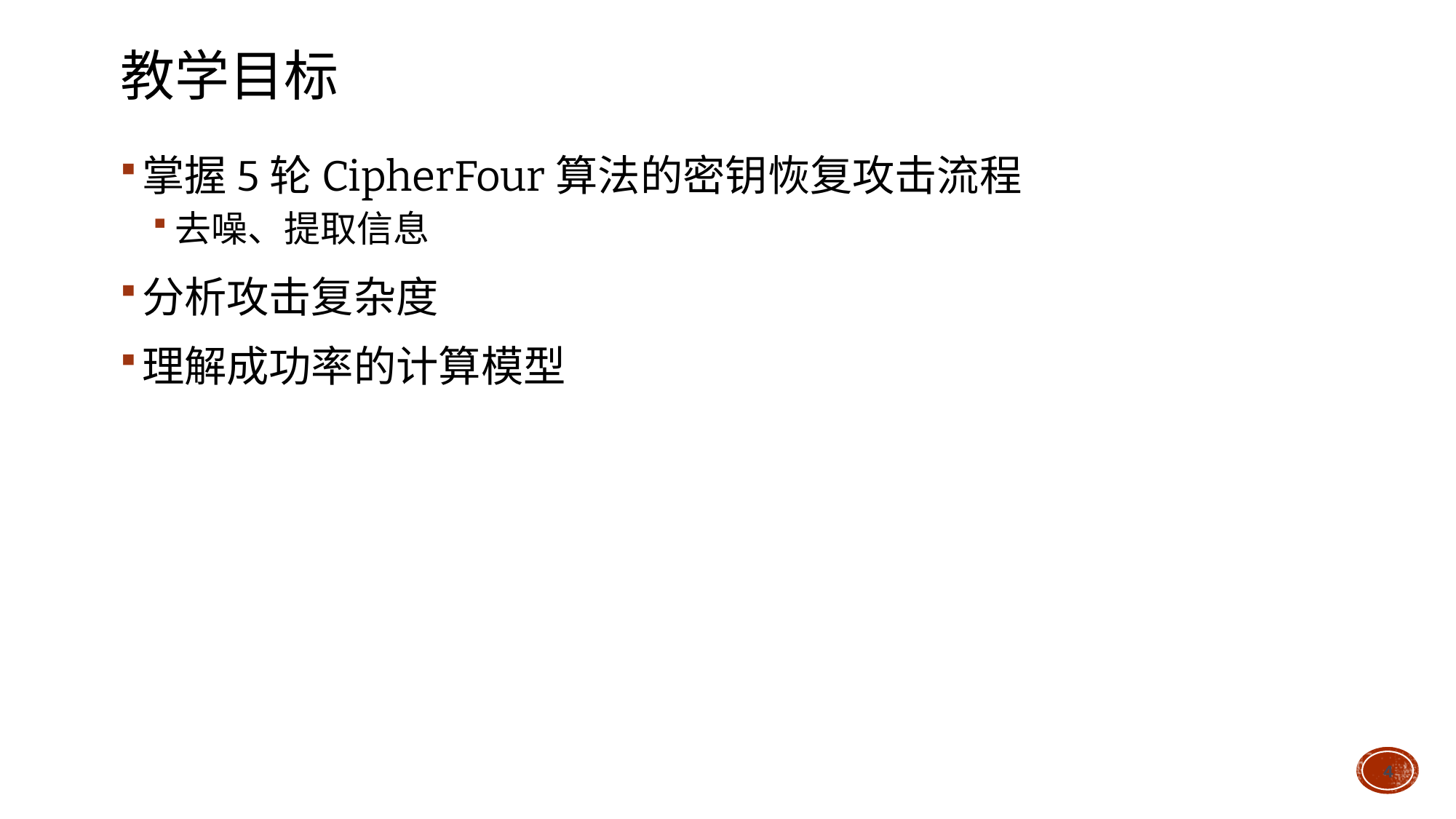

# 教学目标
掌握5轮CipherFour算法的密钥恢复攻击流程
去噪、提取信息
分析攻击复杂度
理解成功率的计算模型
4